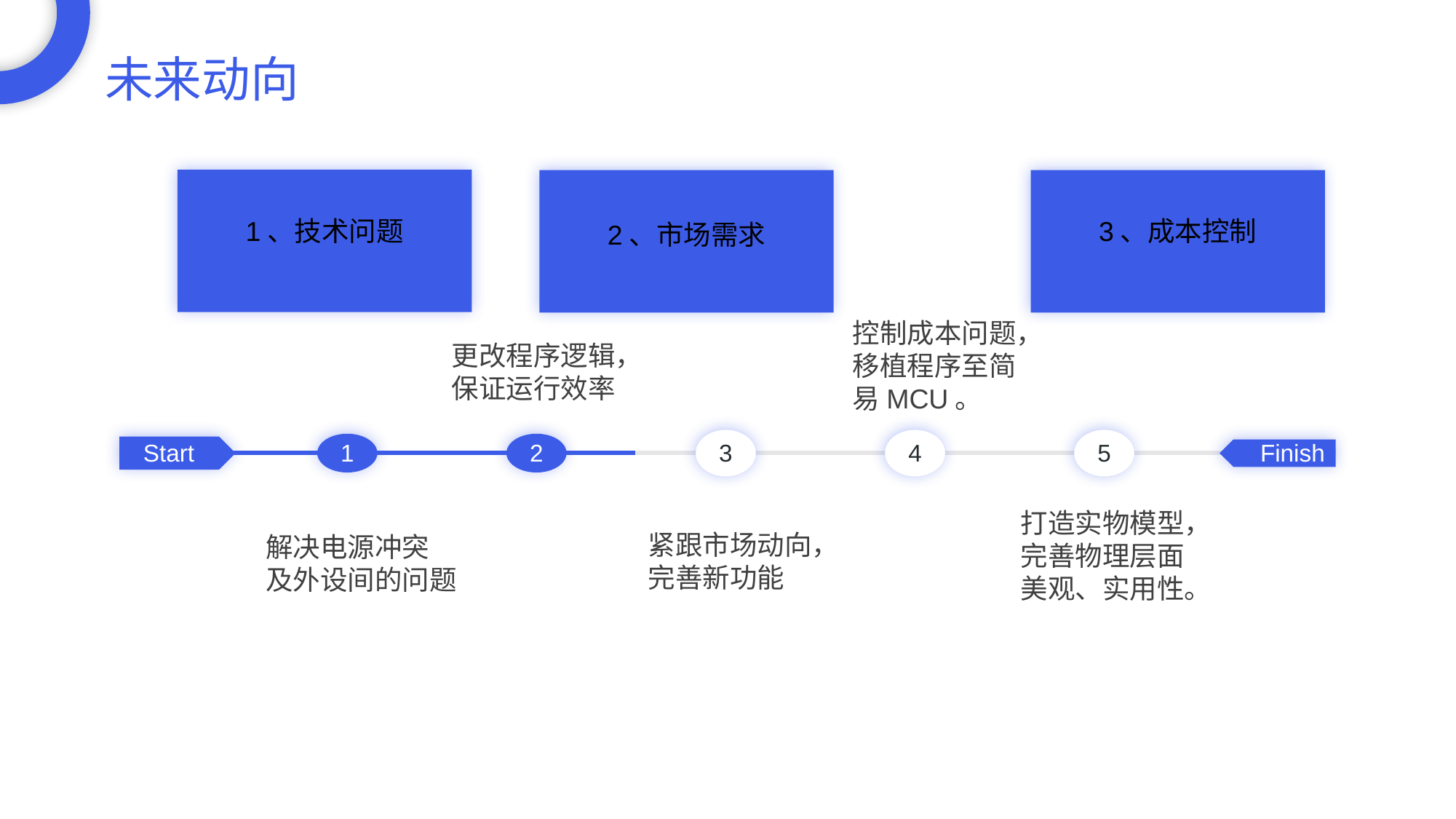

未来动向

1、技术问题
3、成本控制
2、市场需求
控制成本问题，
移植程序至简
易MCU。

4
更改程序逻辑，保证运行效率

2

3
紧跟市场动向，
完善新功能

5
打造实物模型，
完善物理层面
美观、实用性。
Start

Finish

1
解决电源冲突
及外设间的问题